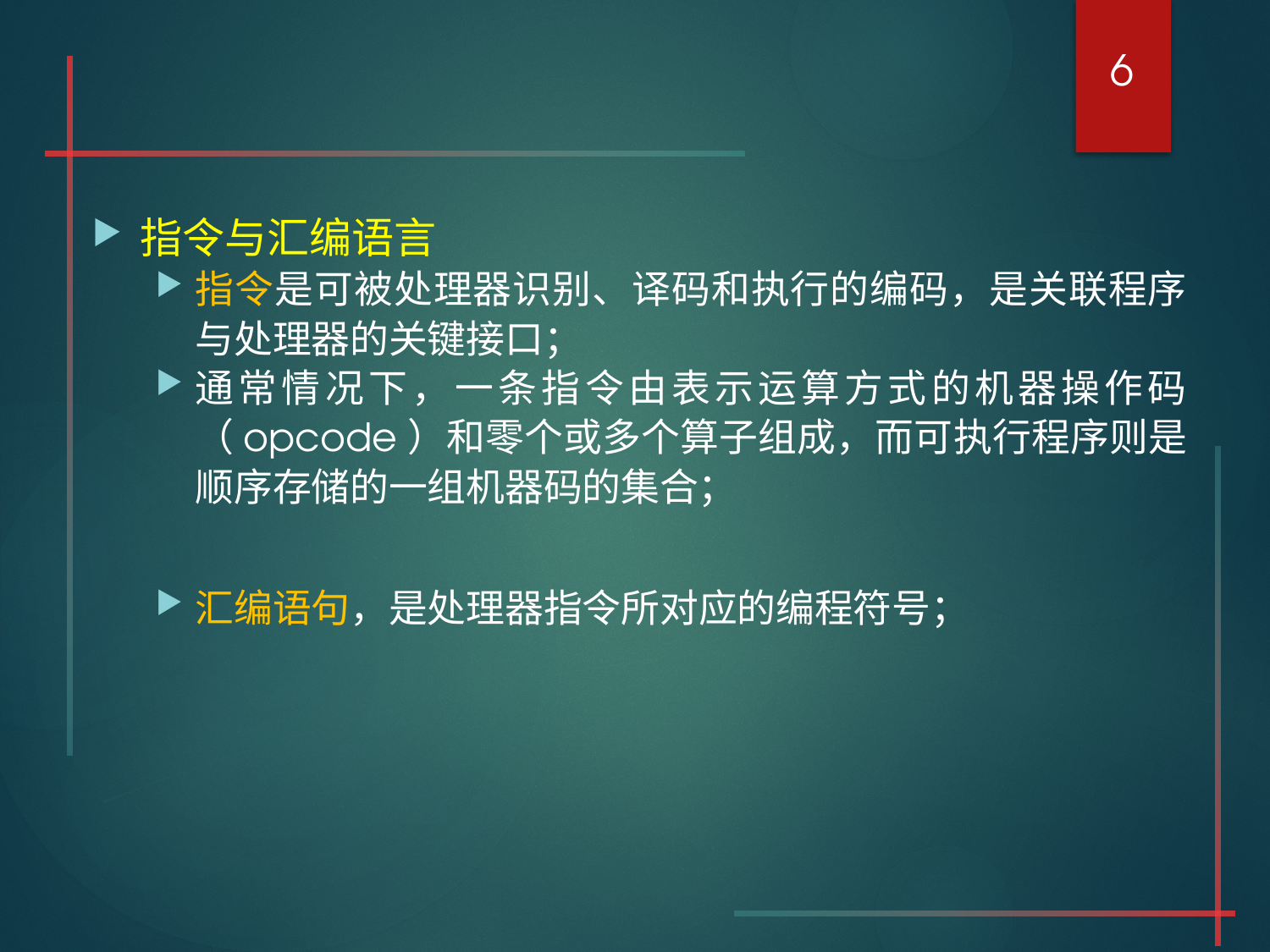

6
#
指令与汇编语言
指令是可被处理器识别、译码和执行的编码，是关联程序与处理器的关键接口；
通常情况下，一条指令由表示运算方式的机器操作码（opcode）和零个或多个算子组成，而可执行程序则是顺序存储的一组机器码的集合；

汇编语句，是处理器指令所对应的编程符号；